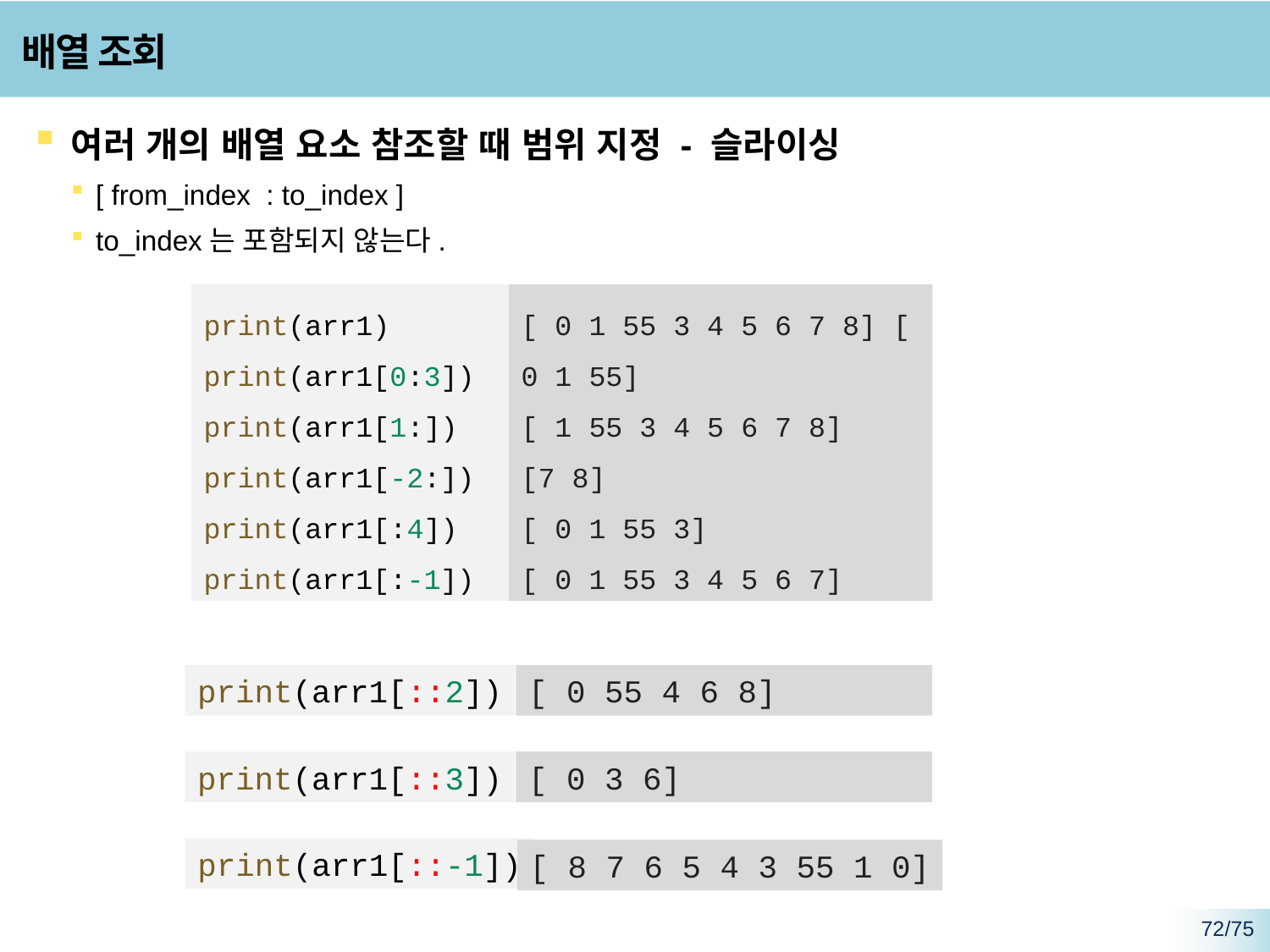

# 배열 조회
여러 개의 배열 요소 참조할 때 범위 지정 - 슬라이싱
[ from_index  : to_index ]
to_index는 포함되지 않는다.
print(arr1)
print(arr1[0:3])
print(arr1[1:])
print(arr1[-2:])
print(arr1[:4])
print(arr1[:-1])
[ 0 1 55 3 4 5 6 7 8] [ 0 1 55]
[ 1 55 3 4 5 6 7 8]
[7 8]
[ 0 1 55 3]
[ 0 1 55 3 4 5 6 7]
print(arr1[::2])
[ 0 55 4 6 8]
print(arr1[::3])
[ 0 3 6]
print(arr1[::-1])
[ 8 7 6 5 4 3 55 1 0]